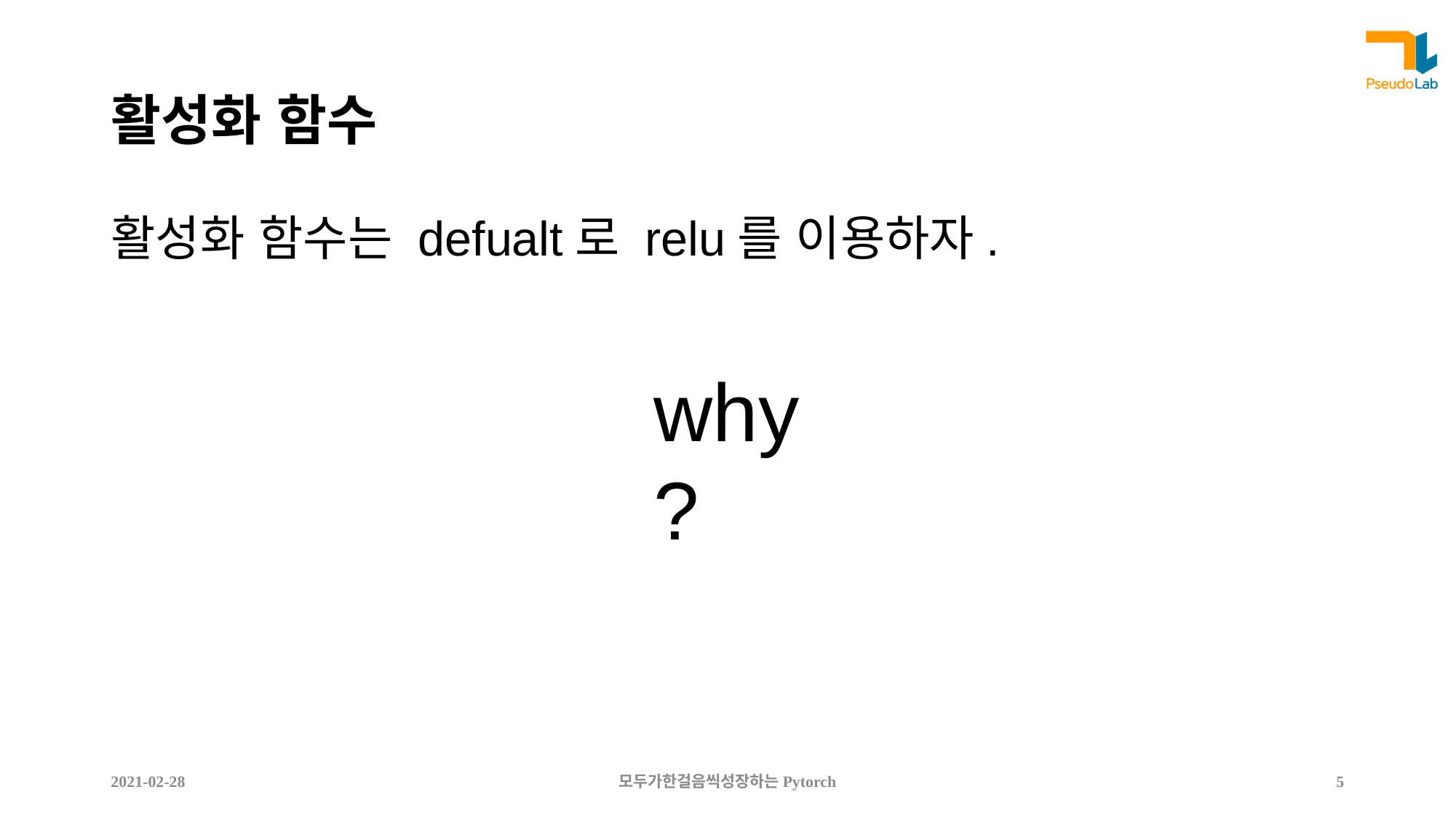

# 활성화 함수
활성화 함수는 defualt로 relu를 이용하자.

why?
2021-02-28
모두가한걸음씩성장하는Pytorch
5